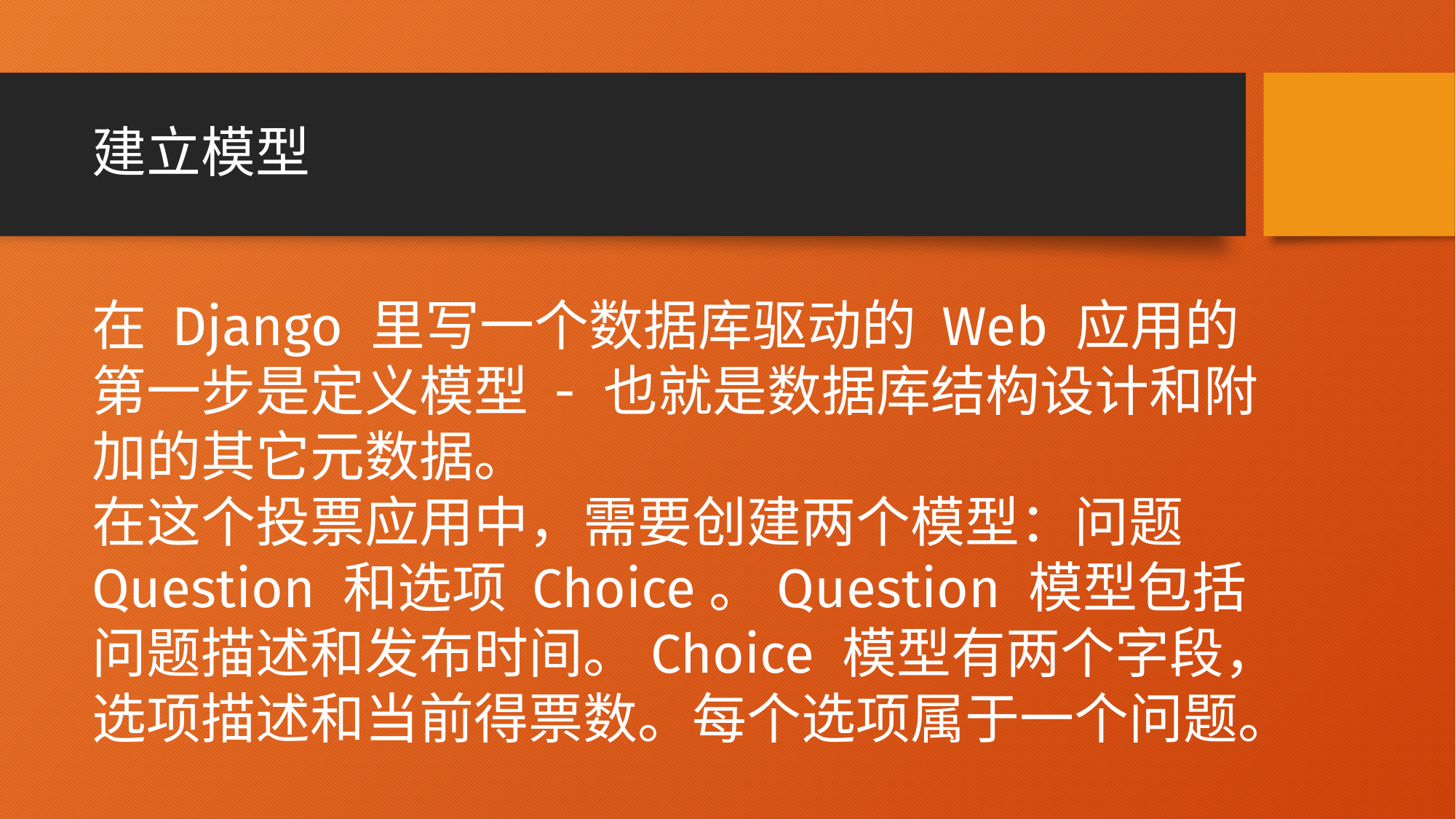

# 建立模型
在 Django 里写一个数据库驱动的 Web 应用的第一步是定义模型 - 也就是数据库结构设计和附加的其它元数据。
在这个投票应用中，需要创建两个模型：问题 Question 和选项 Choice。Question 模型包括问题描述和发布时间。Choice 模型有两个字段，选项描述和当前得票数。每个选项属于一个问题。